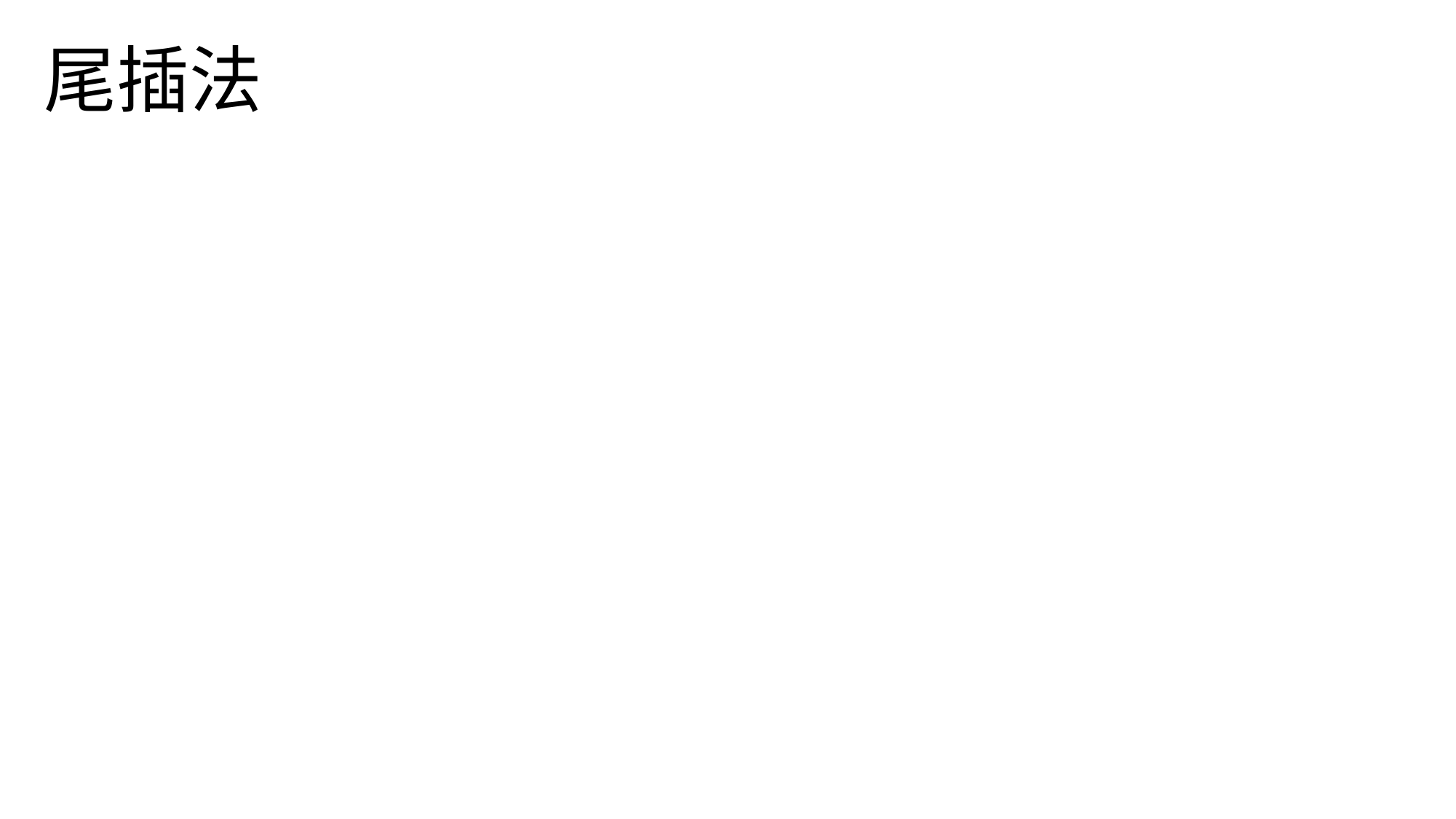

头插法
尾插法
头节点
头节点

B
A
使用头插法构建链表，会使链表结果倒序
D C B A……
A